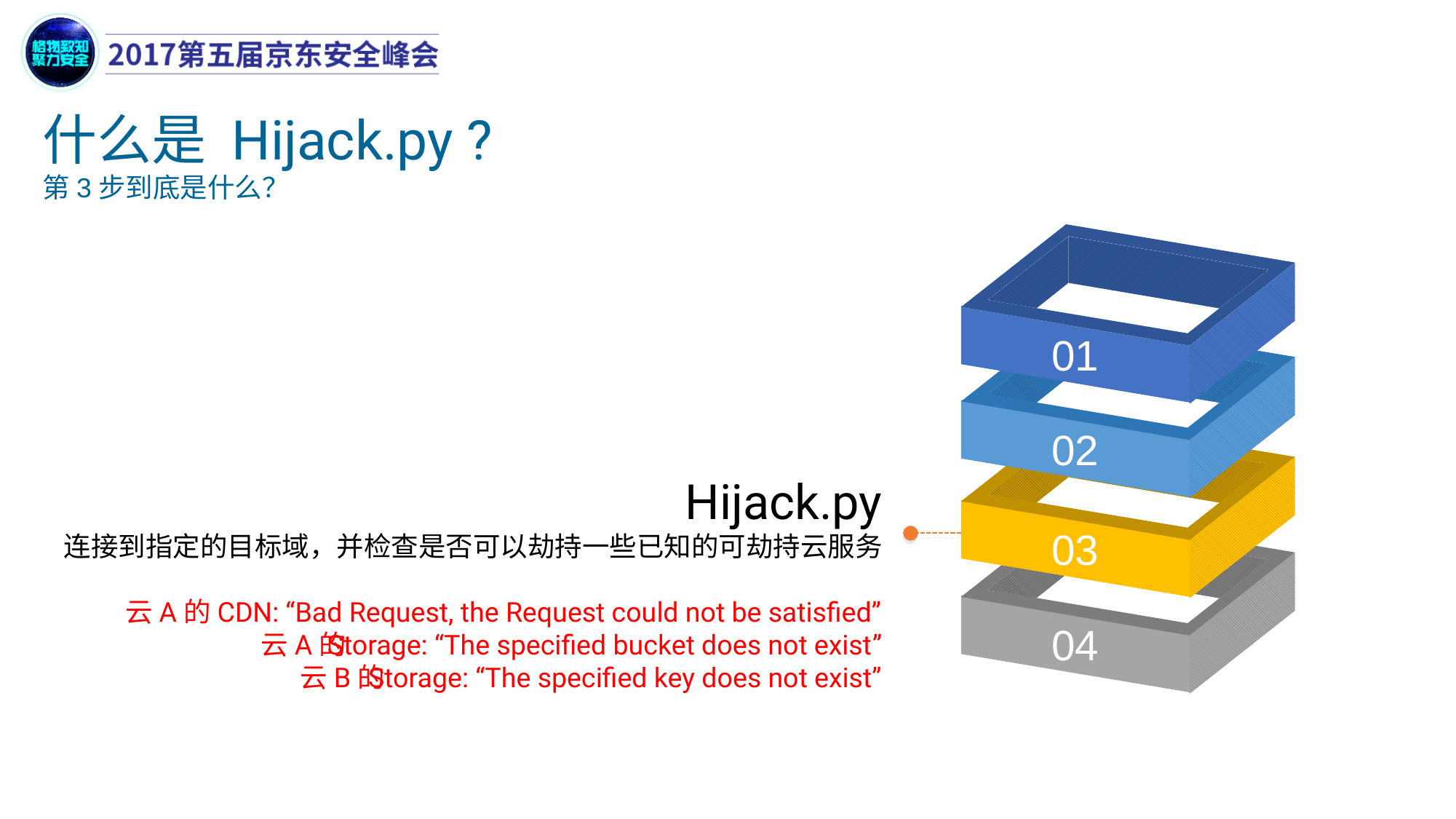

什么是 Hijack.py ?
第3步到底是什么？

01

02

03
Hijack.py
连接到指定的目标域，并检查是否可以劫持一些已知的可劫持云服务

云A的CDN: “Bad Request, the Request could not be satisfied”
Storage: “The specified bucket does not exist”
Storage: “The specified key does not exist”

04
云A的
云B的